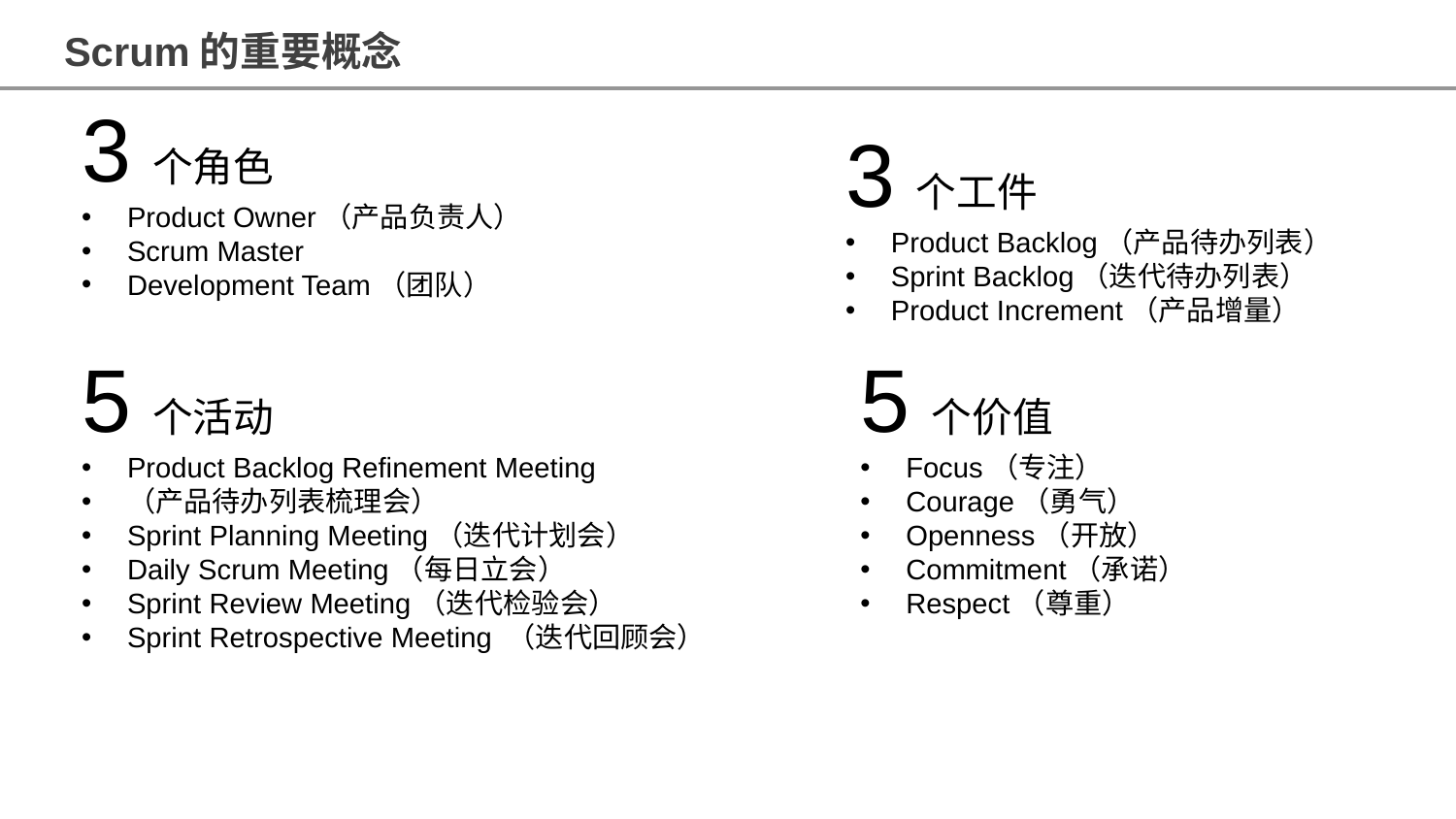

Scrum的重要概念
3个角色
Product Owner（产品负责人）
Scrum Master
Development Team（团队）
3个工件
Product Backlog（产品待办列表）
Sprint Backlog（迭代待办列表）
Product Increment（产品增量）
5个活动
Product Backlog Refinement Meeting
（产品待办列表梳理会）
Sprint Planning Meeting（迭代计划会）
Daily Scrum Meeting（每日立会）
Sprint Review Meeting（迭代检验会）
Sprint Retrospective Meeting （迭代回顾会）
5个价值
Focus（专注）
Courage（勇气）
Openness（开放）
Commitment（承诺）
Respect（尊重）